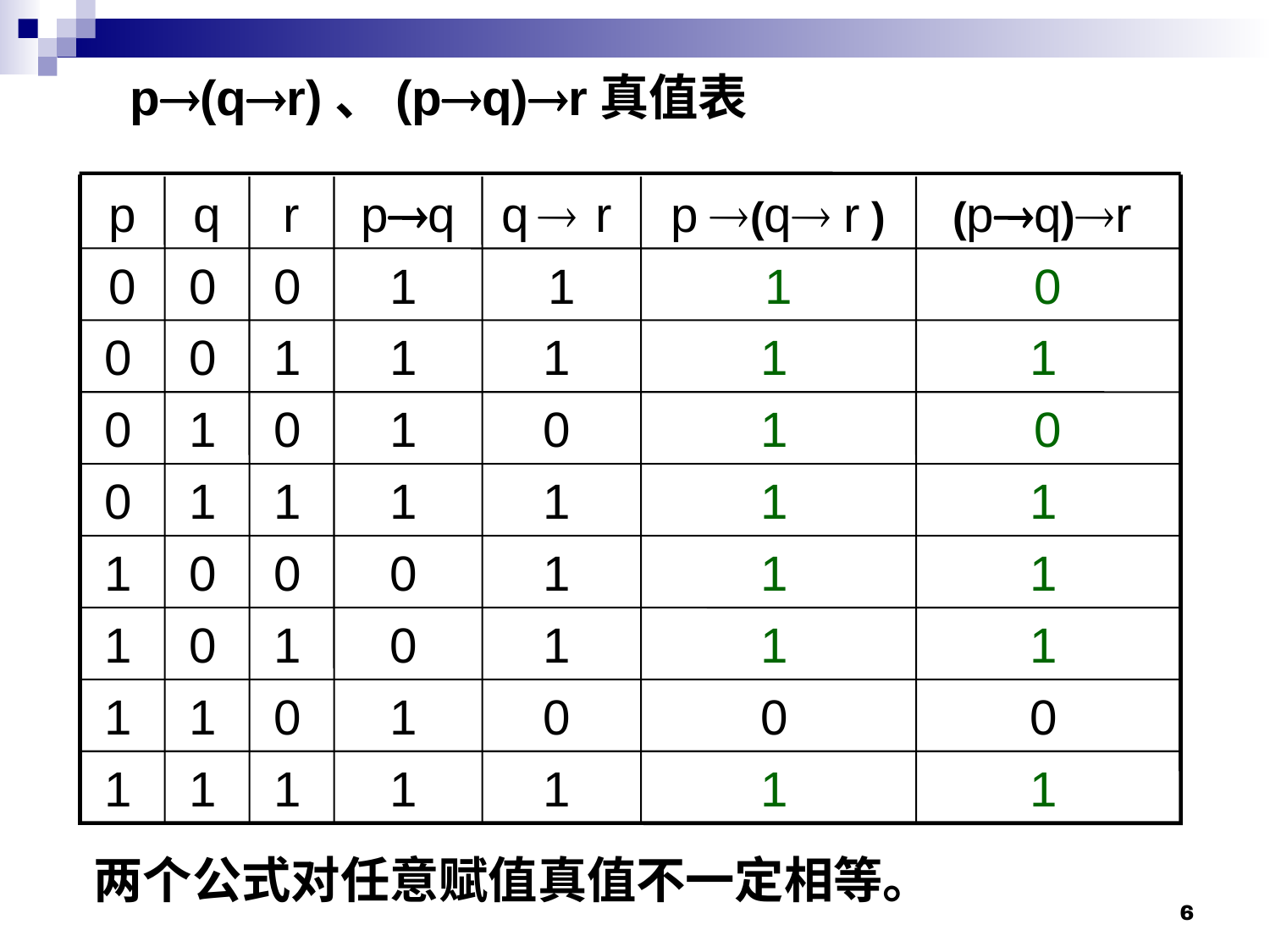

p→(q→r)、(p→q)→r真值表
p

q

r

p→q

q →  r

p →(q→ r )

(p→q)→r

0

0
0
1
1
1
0
0

0
1
1
1
1
1
0

1
0
1
0
1
0
0

1
1
1
1
1
1
1

0
0
0
1
1
1
1

0
1
0
1
1
1
1

1
0
1
0
0
0
1

1
1
1
1
1
1

两个公式对任意赋值真值不一定相等。
6